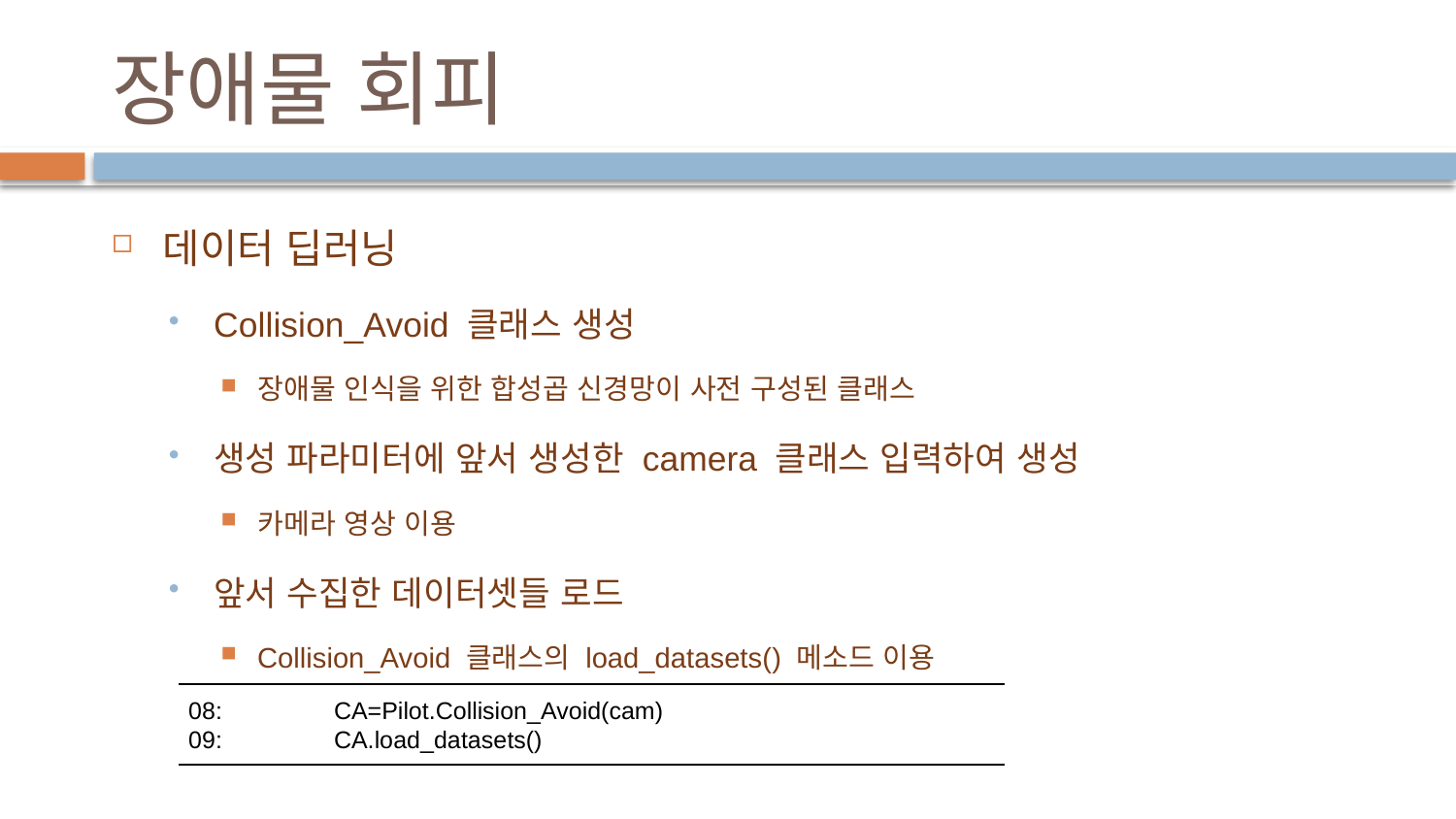

# 장애물 회피
데이터 딥러닝
Collision_Avoid 클래스 생성
장애물 인식을 위한 합성곱 신경망이 사전 구성된 클래스
생성 파라미터에 앞서 생성한 camera 클래스 입력하여 생성
카메라 영상 이용
앞서 수집한 데이터셋들 로드
Collision_Avoid 클래스의 load_datasets() 메소드 이용

| 08: CA=Pilot.Collision\_Avoid(cam) 09: CA.load\_datasets() |
| --- |